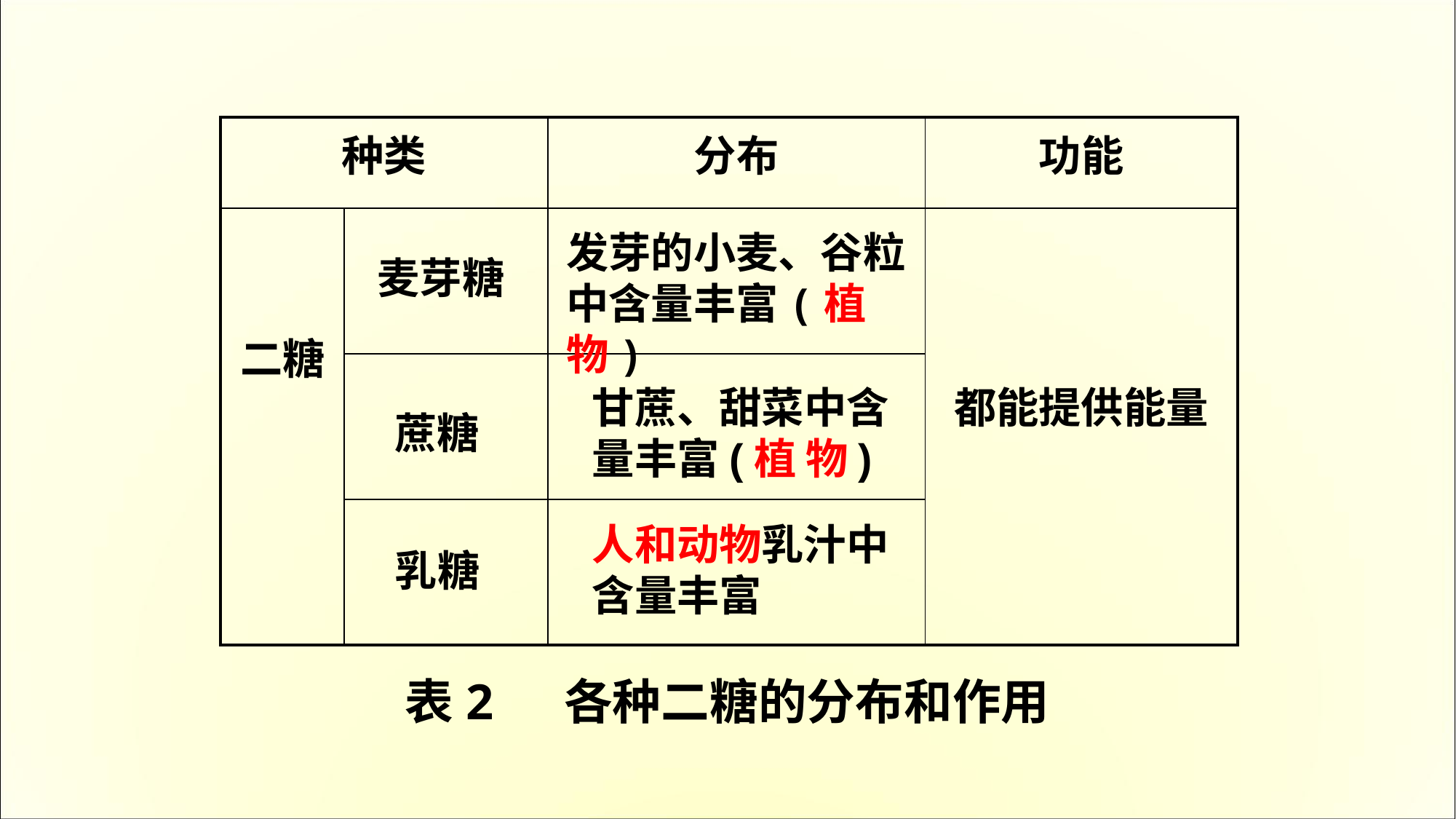

| 种类 |  | 分布 | 功能 |
| --- | --- | --- | --- |
| 二糖 |  |  |  |
|  |  |  |  |
|  |  |  |  |
发芽的小麦、谷粒中含量丰富(植物)
麦芽糖
甘蔗、甜菜中含量丰富(植 物)
都能提供能量
蔗糖
人和动物乳汁中含量丰富
乳糖
表2  各种二糖的分布和作用